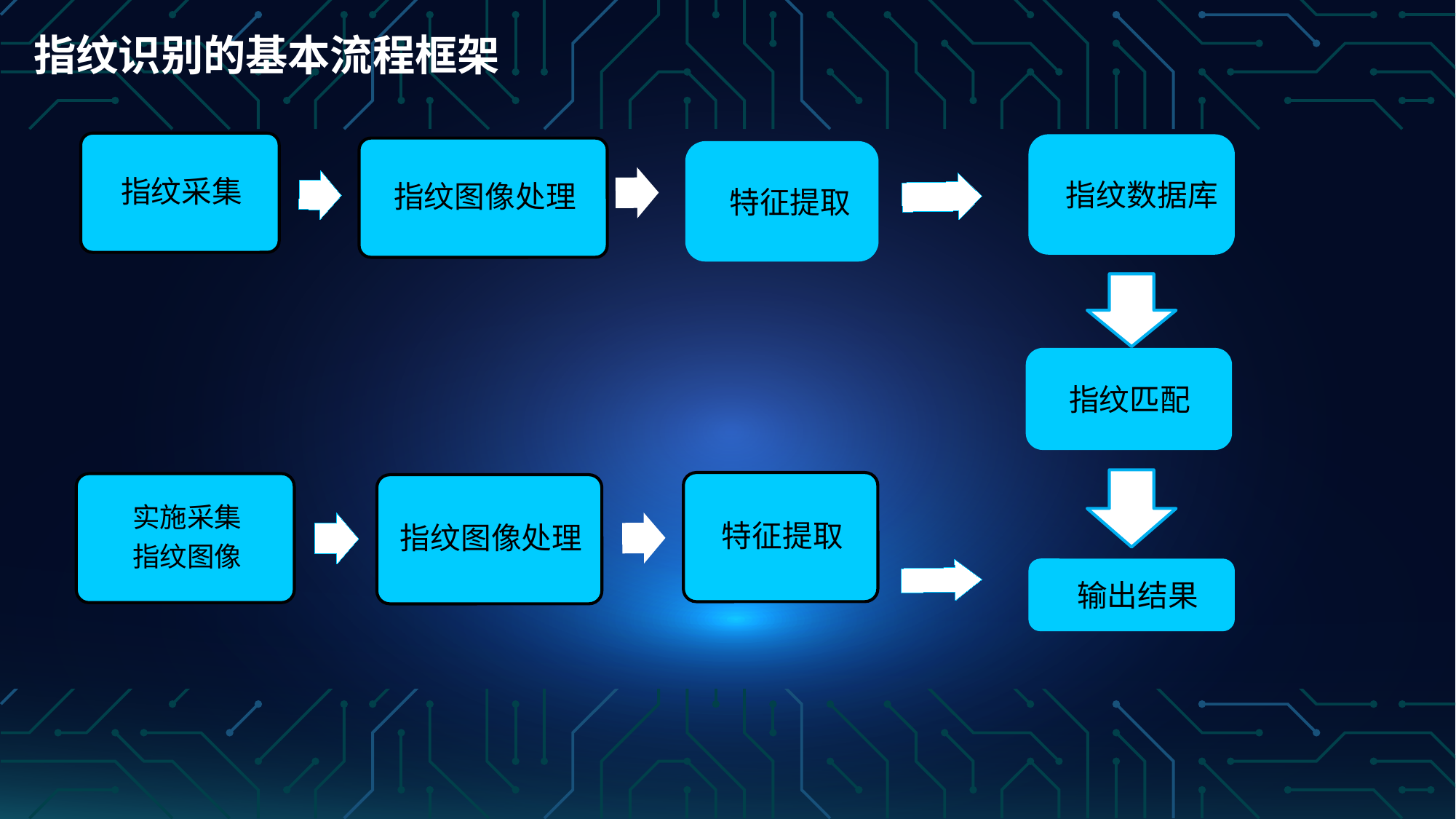

指纹识别的基本流程框架
指纹采集

指纹图像处理
  指纹数据库
   特征提取

   指纹匹配
实施采集
指纹图像

指纹图像处理

特征提取

    输出结果